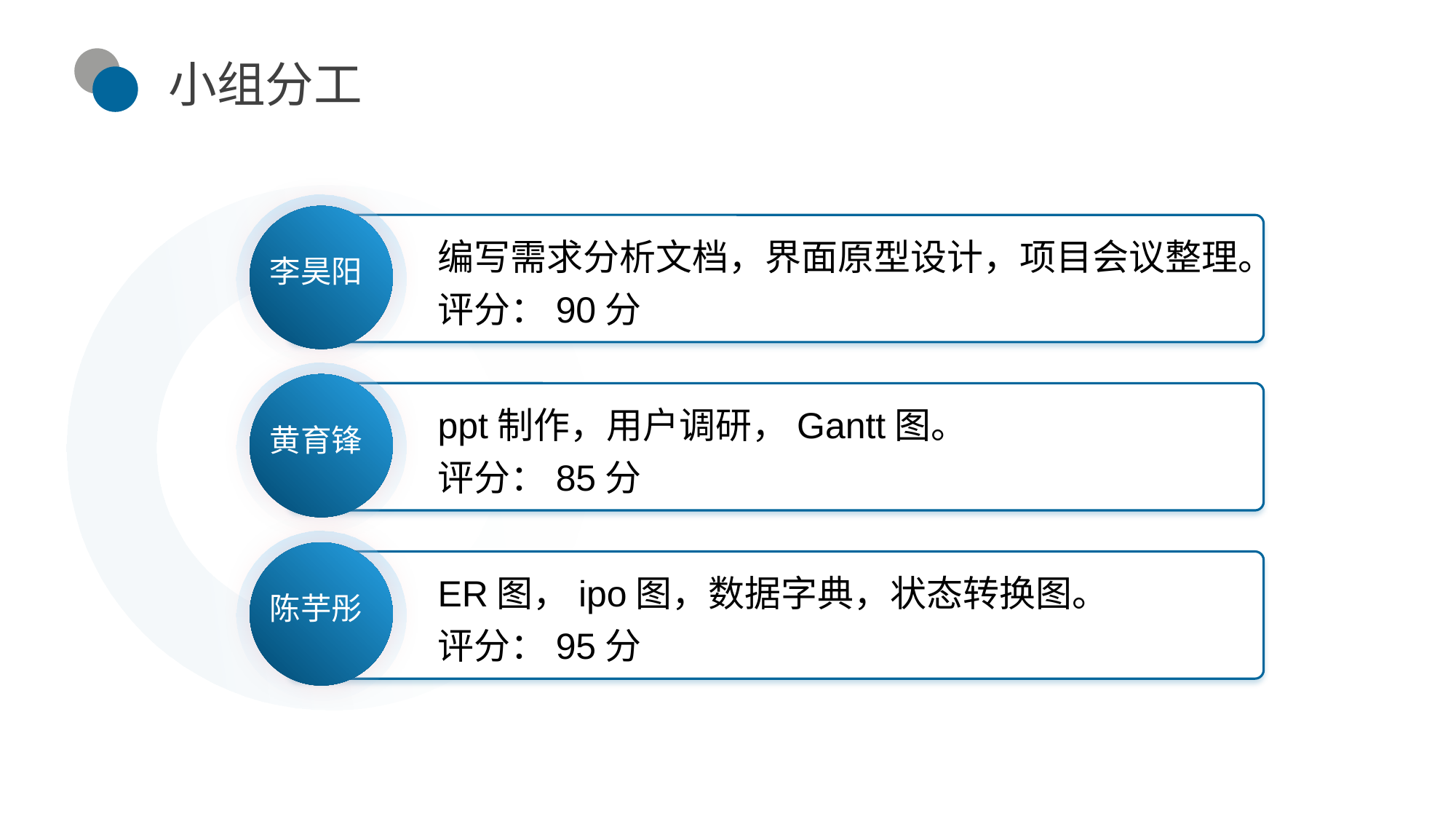

小组分工

编写需求分析文档，界面原型设计，项目会议整理。评分：90分
李昊阳

ppt制作，用户调研，Gantt图。
评分：85分
黄育锋

ER图，ipo图，数据字典，状态转换图。
评分：95分
陈芋彤